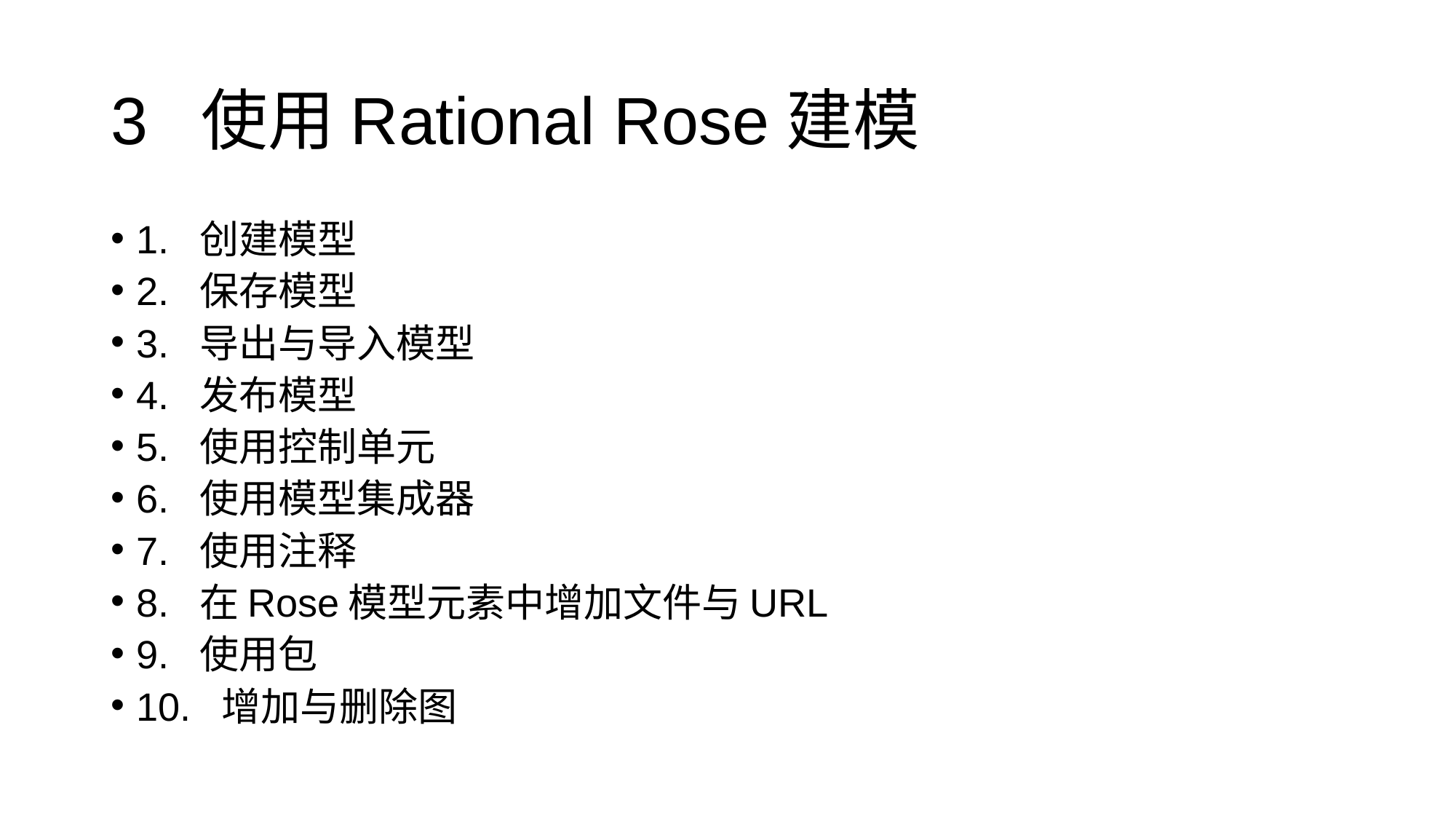

# 3  使用Rational Rose建模
1.  创建模型
2.  保存模型
3.  导出与导入模型
4.  发布模型
5.  使用控制单元
6.  使用模型集成器
7.  使用注释
8.  在Rose模型元素中增加文件与URL
9.  使用包
10.  增加与删除图